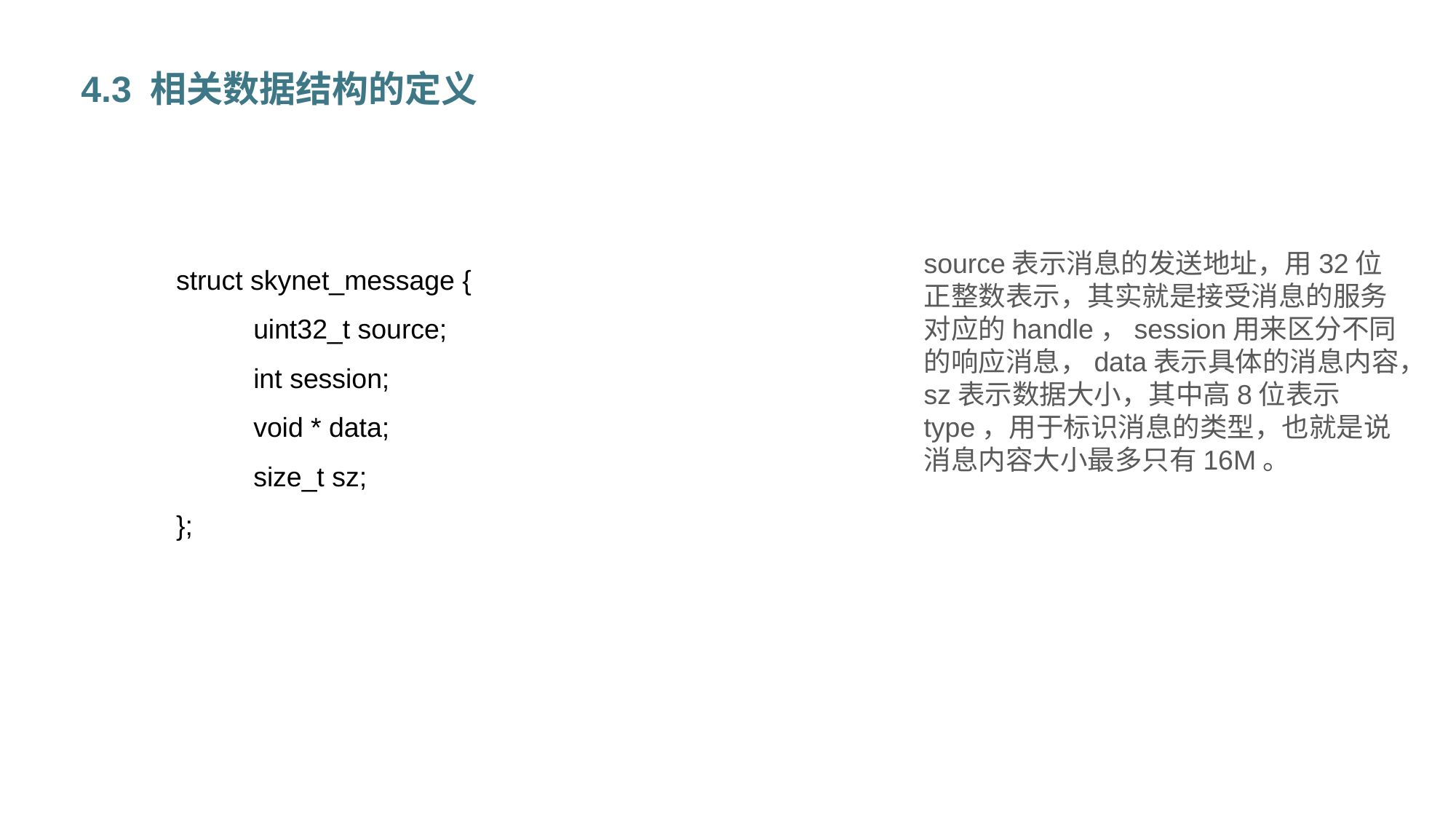

4.3 相关数据结构的定义
struct skynet_message {
	uint32_t source;
	int session;
	void * data;
	size_t sz;
};
source表示消息的发送地址，用32位正整数表示，其实就是接受消息的服务对应的handle，session用来区分不同的响应消息，data表示具体的消息内容，sz表示数据大小，其中高8位表示type，用于标识消息的类型，也就是说消息内容大小最多只有16M。